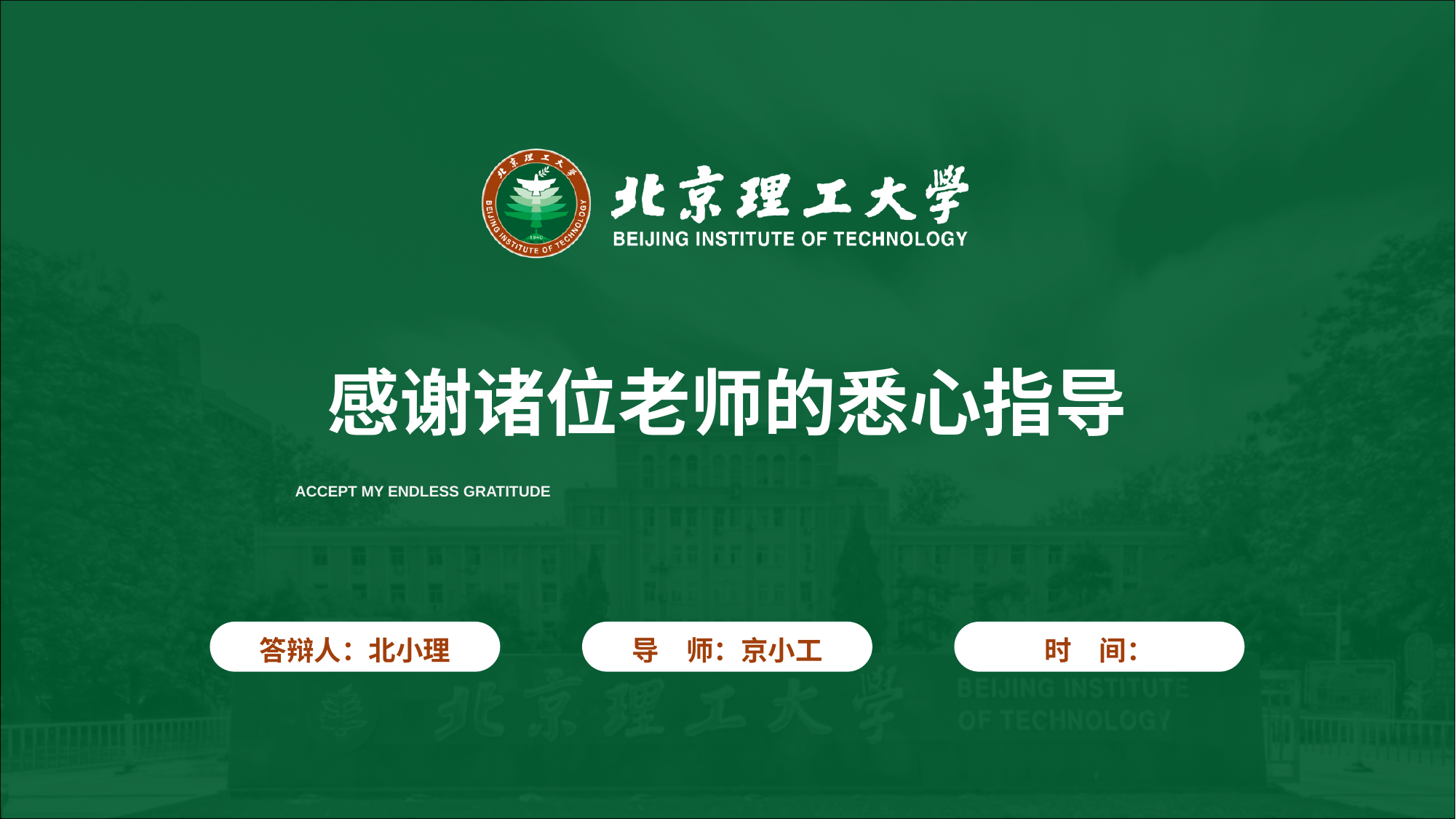

感谢诸位老师的悉心指导
ACCEPT MY ENDLESS GRATITUDE
答辩人：北小理
导　师：京小工
时　间：